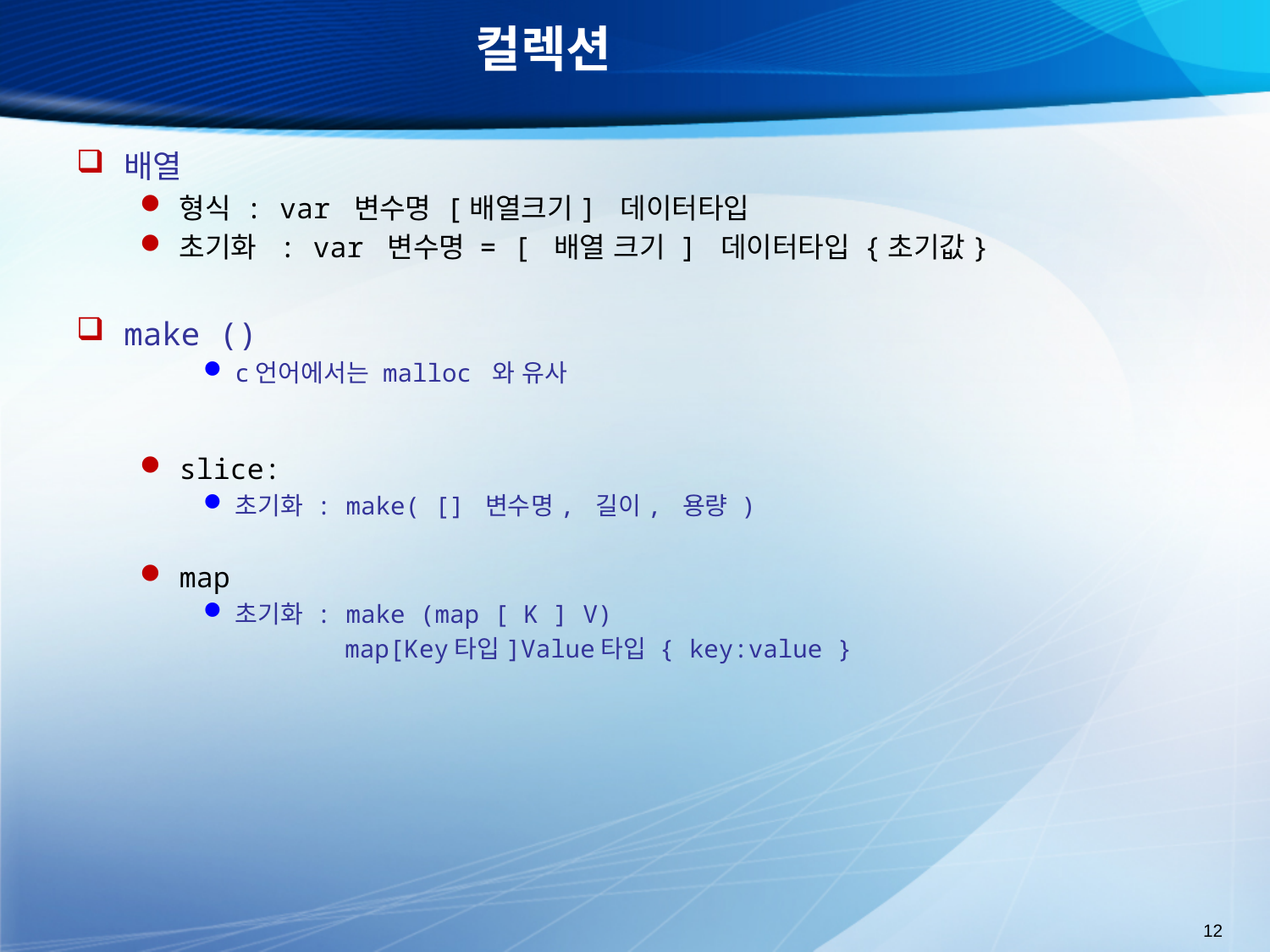

# 컬렉션
배열
형식 : var 변수명 [배열크기] 데이터타입
초기화  : var 변수명 = [ 배열 크기 ] 데이터타입 {초기값}

make ()
c언어에서는 malloc 와 유사

slice:
초기화 : make( [] 변수명, 길이, 용량 )

map
초기화 : make (map [ K ] V)
	 map[Key타입]Value타입 { key:value }